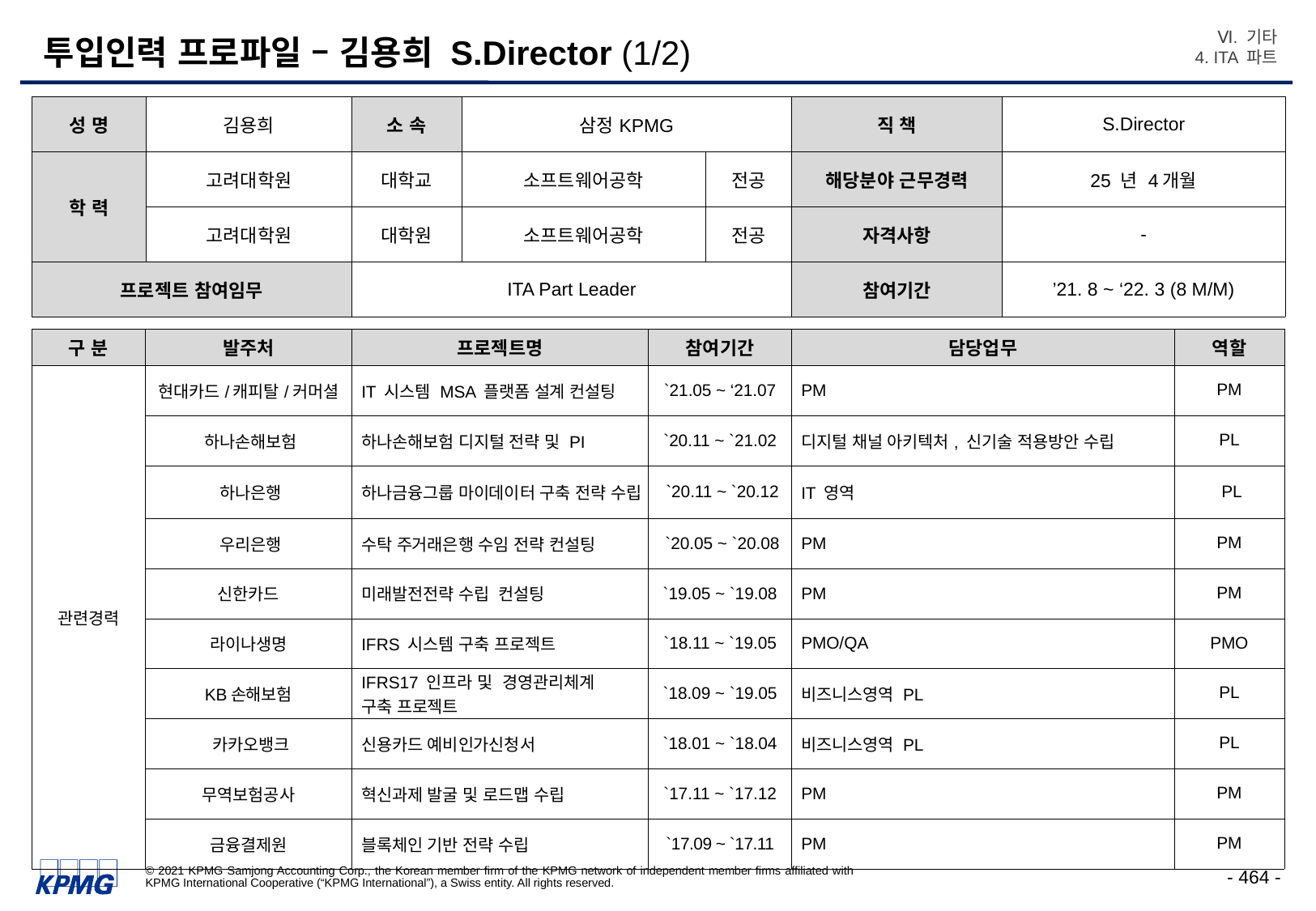

Ⅵ. 기타
4. ITA 파트
# 투입인력 프로파일 – 김용희 S.Director (1/2)
| 성 명 | 김용희 | 소 속 | 삼정KPMG |  | 직 책 | S.Director |
| --- | --- | --- | --- | --- | --- | --- |
| 학 력 | 고려대학원 | 대학교 | 소프트웨어공학 | 전공 | 해당분야 근무경력 | 25 년 4개월 |
|  | 고려대학원 | 대학원 | 소프트웨어공학 | 전공 | 자격사항 | - |
| 프로젝트 참여임무 |  | ITA Part Leader |  |  | 참여기간 | ’21. 8 ~ ‘22. 3 (8 M/M) |
| 구 분 | 발주처 | 프로젝트명 | 참여기간 | 담당업무 | 역할 |
| --- | --- | --- | --- | --- | --- |
| 관련경력 | 현대카드/캐피탈/커머셜 | IT 시스템 MSA 플랫폼 설계 컨설팅 | `21.05 ~ ‘21.07 | PM | PM |
|  | 하나손해보험 | 하나손해보험 디지털 전략 및 PI | `20.11 ~ `21.02 | 디지털 채널 아키텍처, 신기술 적용방안 수립 | PL |
|  | 하나은행 | 하나금융그룹 마이데이터 구축 전략 수립 | `20.11 ~ `20.12 | IT 영역 | PL |
|  | 우리은행 | 수탁 주거래은행 수임 전략 컨설팅 | `20.05 ~ `20.08 | PM | PM |
|  | 신한카드 | 미래발전전략 수립 컨설팅 | `19.05 ~ `19.08 | PM | PM |
|  | 라이나생명 | IFRS 시스템 구축 프로젝트 | `18.11 ~ `19.05 | PMO/QA | PMO |
|  | KB손해보험 | IFRS17 인프라 및 경영관리체계 구축 프로젝트 | `18.09 ~ `19.05 | 비즈니스영역 PL | PL |
|  | 카카오뱅크 | 신용카드 예비인가신청서 | `18.01 ~ `18.04 | 비즈니스영역 PL | PL |
|  | 무역보험공사 | 혁신과제 발굴 및 로드맵 수립 | `17.11 ~ `17.12 | PM | PM |
|  | 금융결제원 | 블록체인 기반 전략 수립 | `17.09 ~ `17.11 | PM | PM |